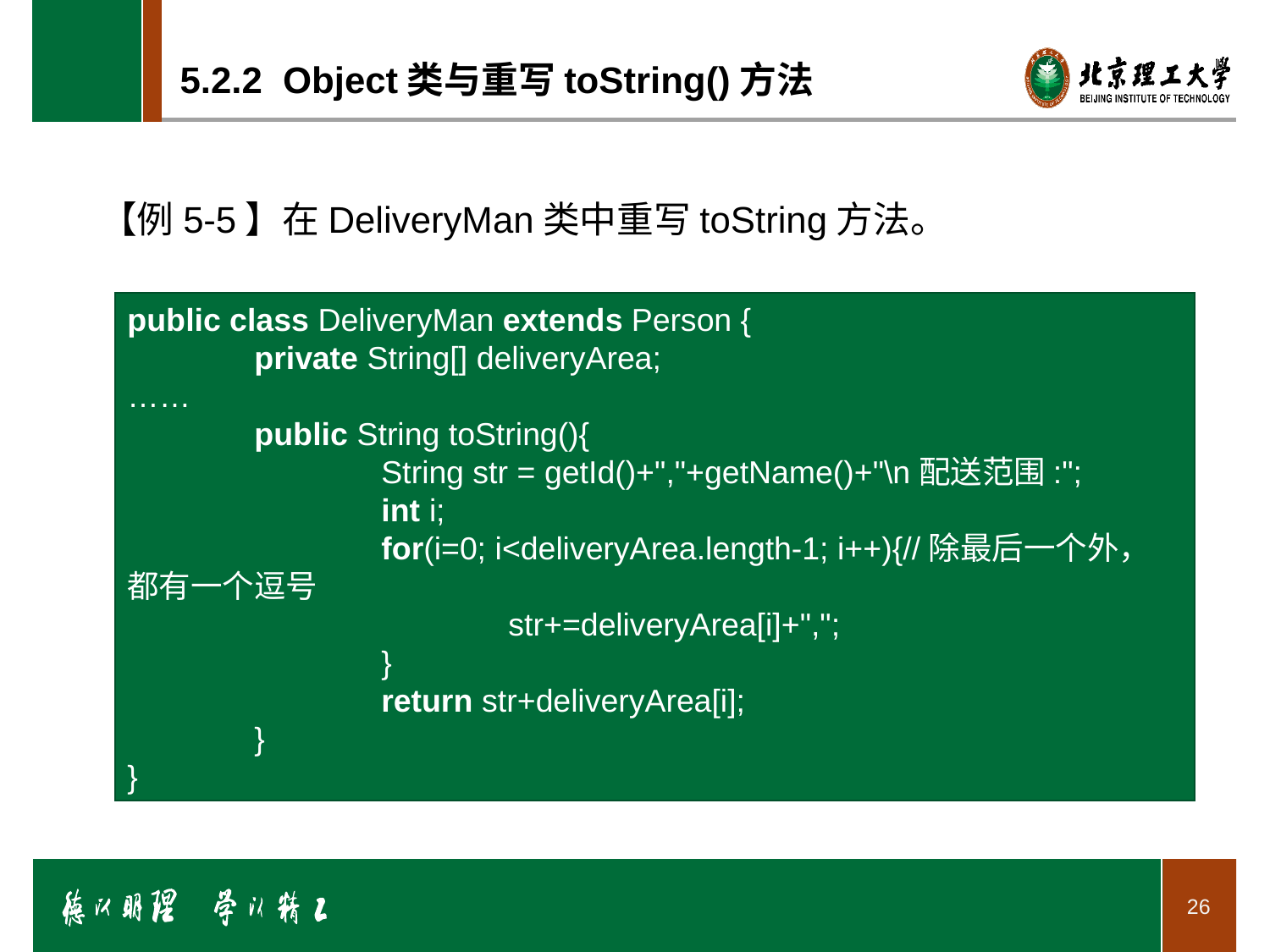

# 5.2.2  Object类与重写toString()方法
【例5-5】在DeliveryMan类中重写toString方法。
public class DeliveryMan extends Person {
	private String[] deliveryArea;
……
	public String toString(){
		String str = getId()+","+getName()+"\n配送范围:";
		int i;
		for(i=0; i<deliveryArea.length-1; i++){//除最后一个外，都有一个逗号
			str+=deliveryArea[i]+",";
		}
		return str+deliveryArea[i];
	}
}